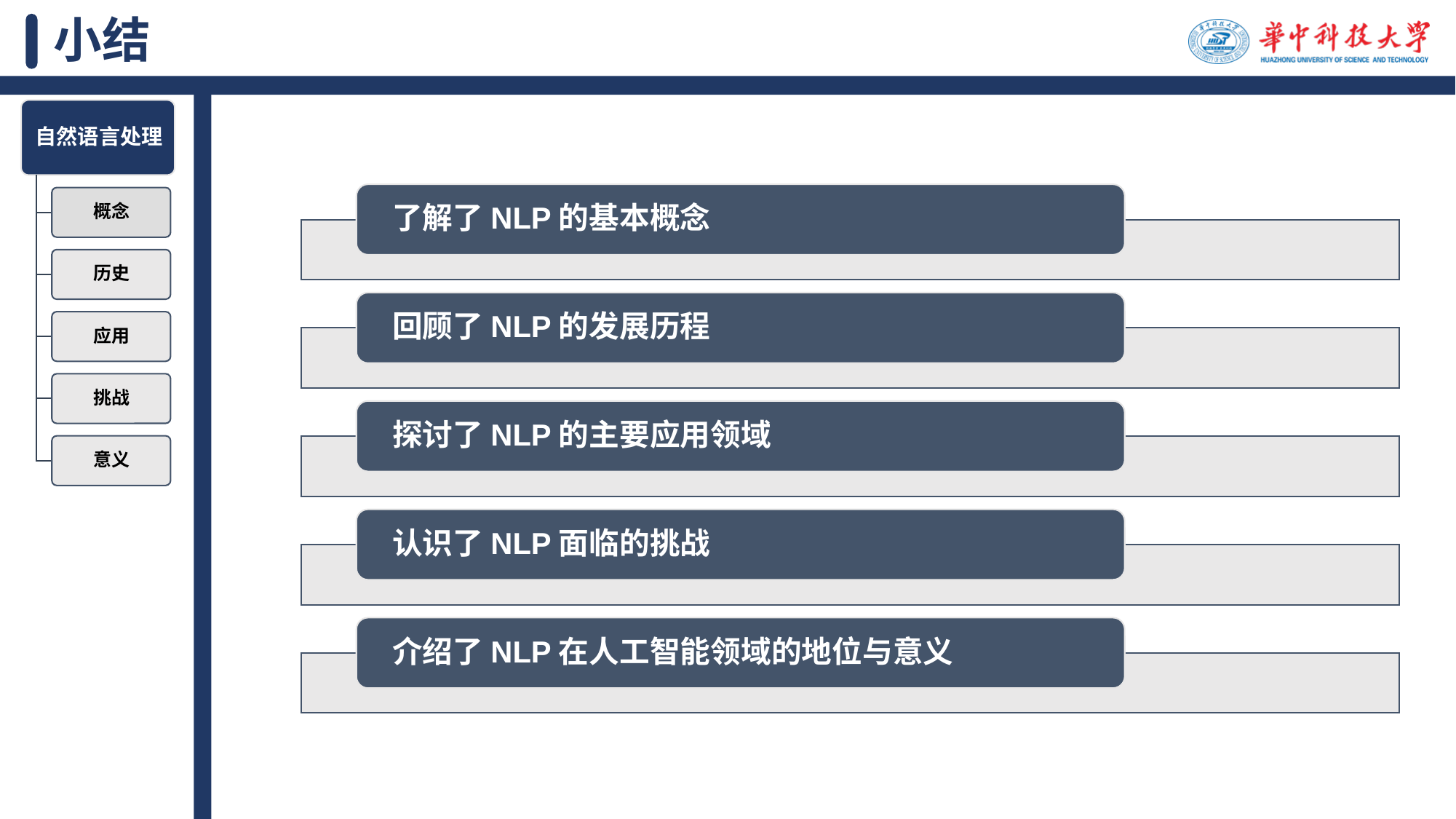

# 小结
自然语言处理
概念
历史
应用
挑战
意义
了解了NLP的基本概念
回顾了NLP的发展历程
探讨了NLP的主要应用领域
认识了NLP面临的挑战
介绍了NLP在人工智能领域的地位与意义